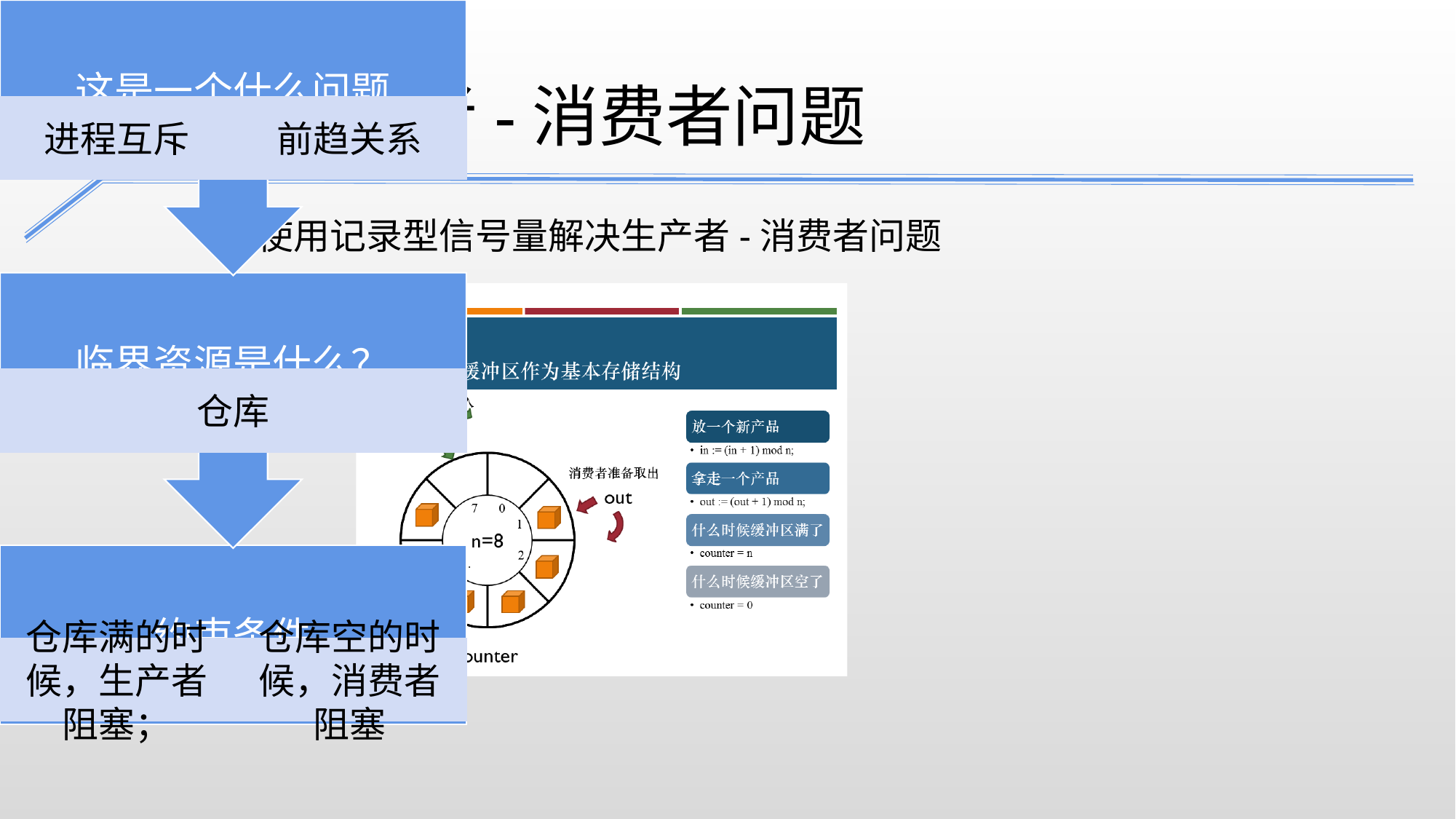

2.5.1生产者-消费者问题
约束条件
仓库满的时候，生产者阻塞；
仓库空的时候，消费者阻塞
临界资源是什么？
仓库
这是一个什么问题
进程互斥
前趋关系
使用记录型信号量解决生产者-消费者问题